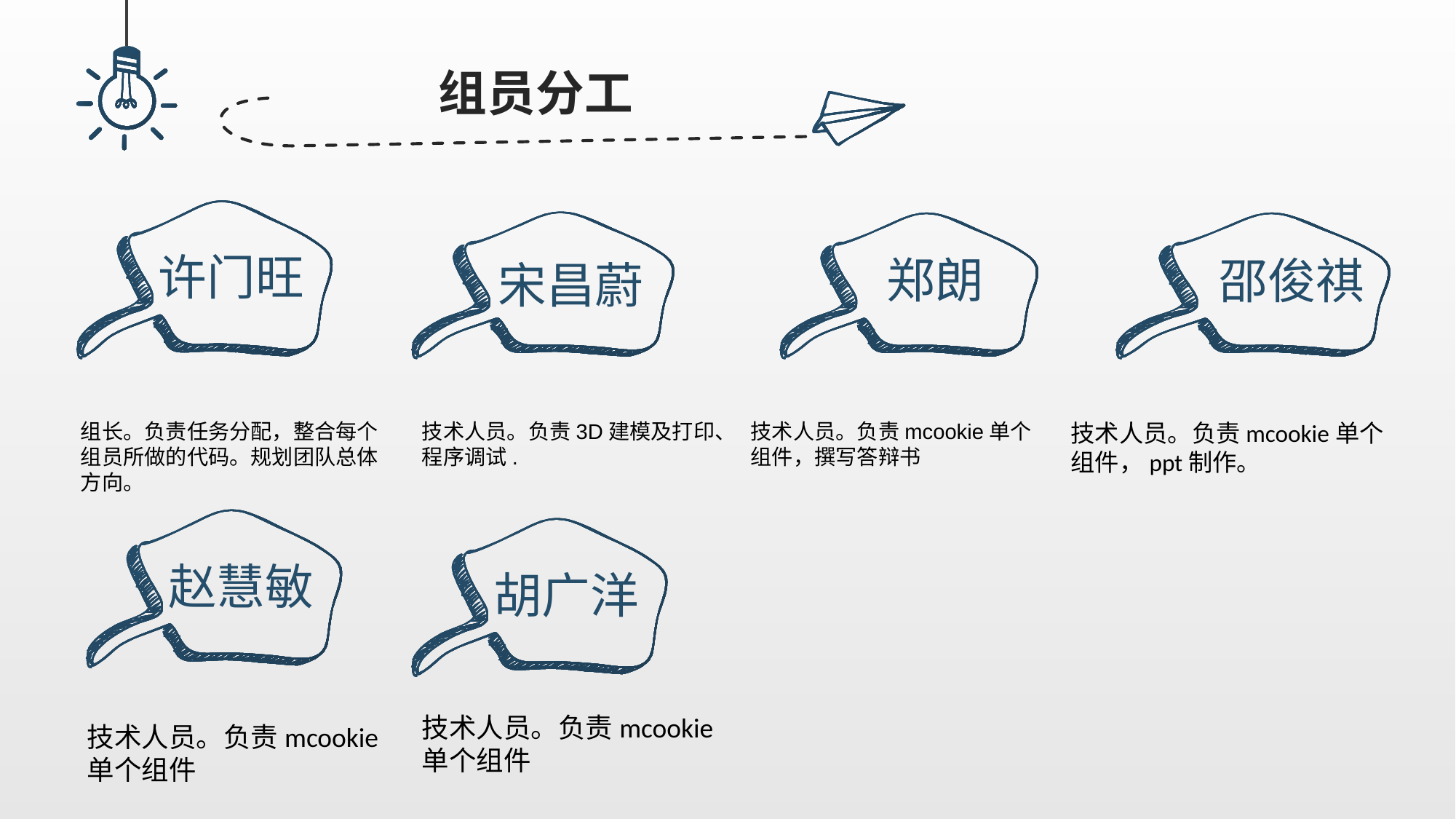

组员分工

许门旺

宋昌蔚

郑朗

邵俊祺
技术人员。负责3D建模及打印、程序调试.
技术人员。负责mcookie单个组件，撰写答辩书
组长。负责任务分配，整合每个组员所做的代码。规划团队总体方向。
技术人员。负责mcookie单个组件，ppt制作。

赵慧敏

胡广洋
技术人员。负责mcookie单个组件
技术人员。负责mcookie单个组件